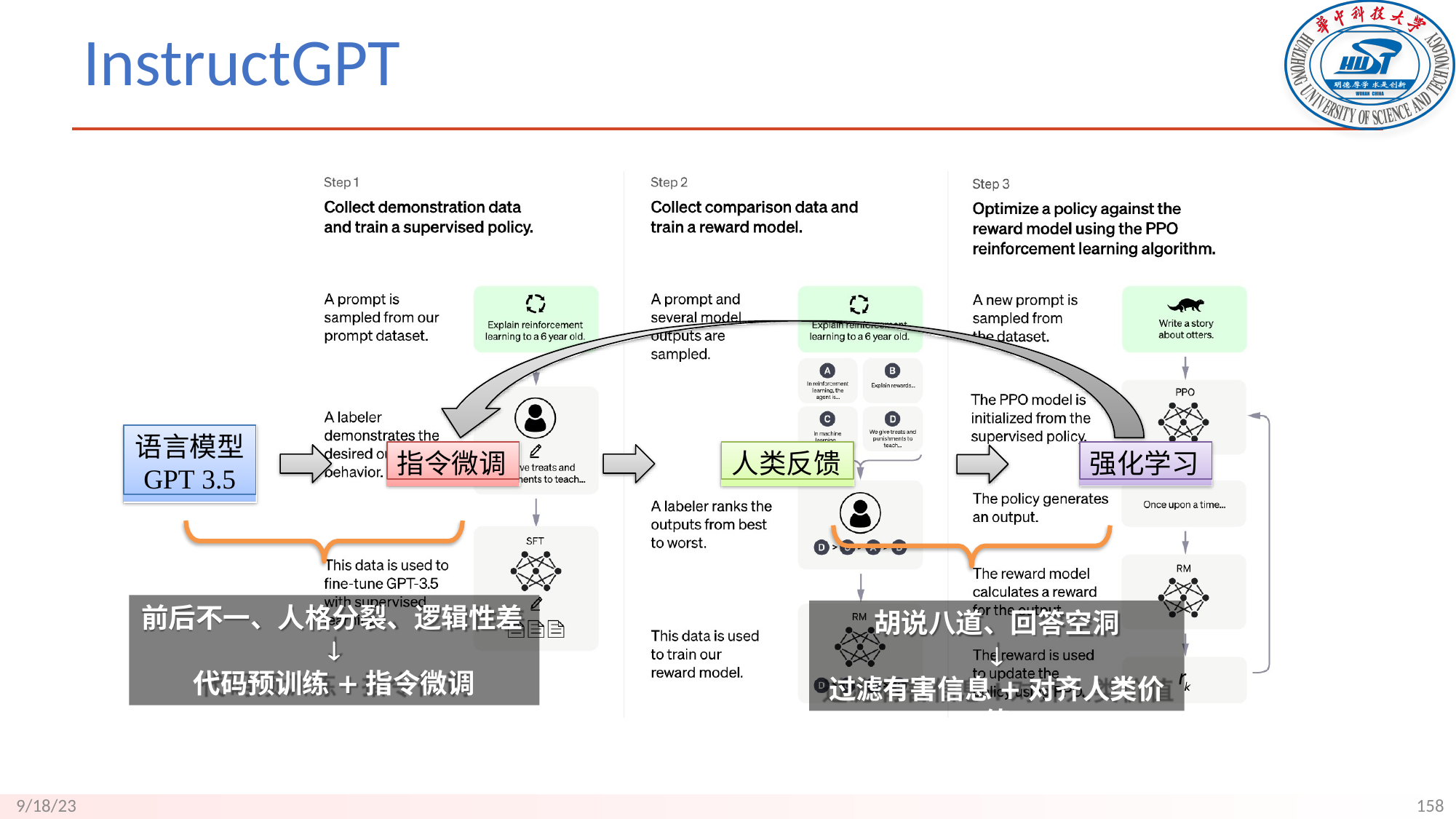

# InstructGPT

语言模型
GPT 3.5

指令微调

人类反馈

强化学习

前后不一、人格分裂、逻辑性差
↓
代码预训练+指令微调

胡说八道、回答空洞
↓
过滤有害信息+对齐人类价值

158
9/18/23